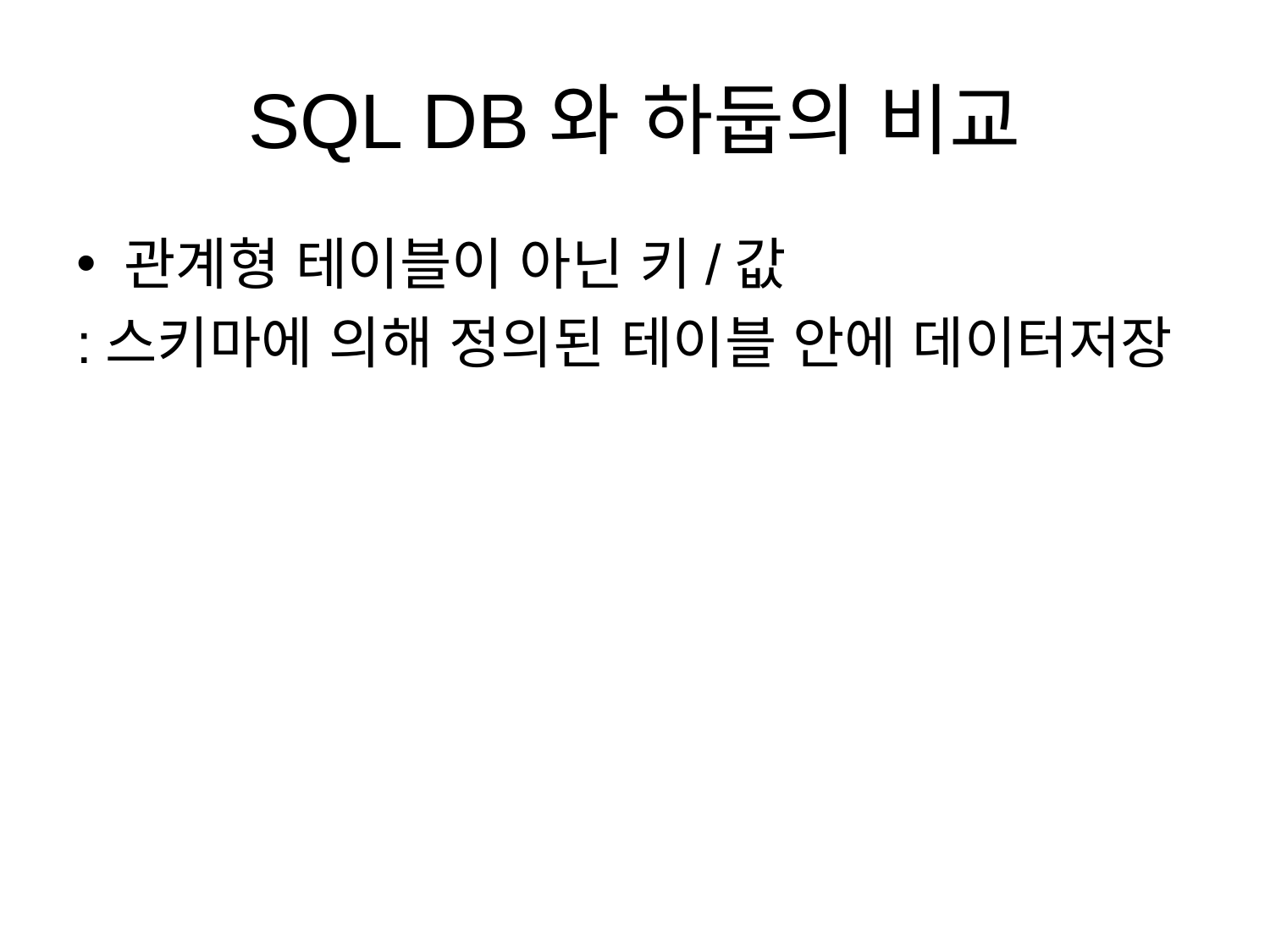

# SQL DB와 하둡의 비교
관계형 테이블이 아닌 키/값
:스키마에 의해 정의된 테이블 안에 데이터저장